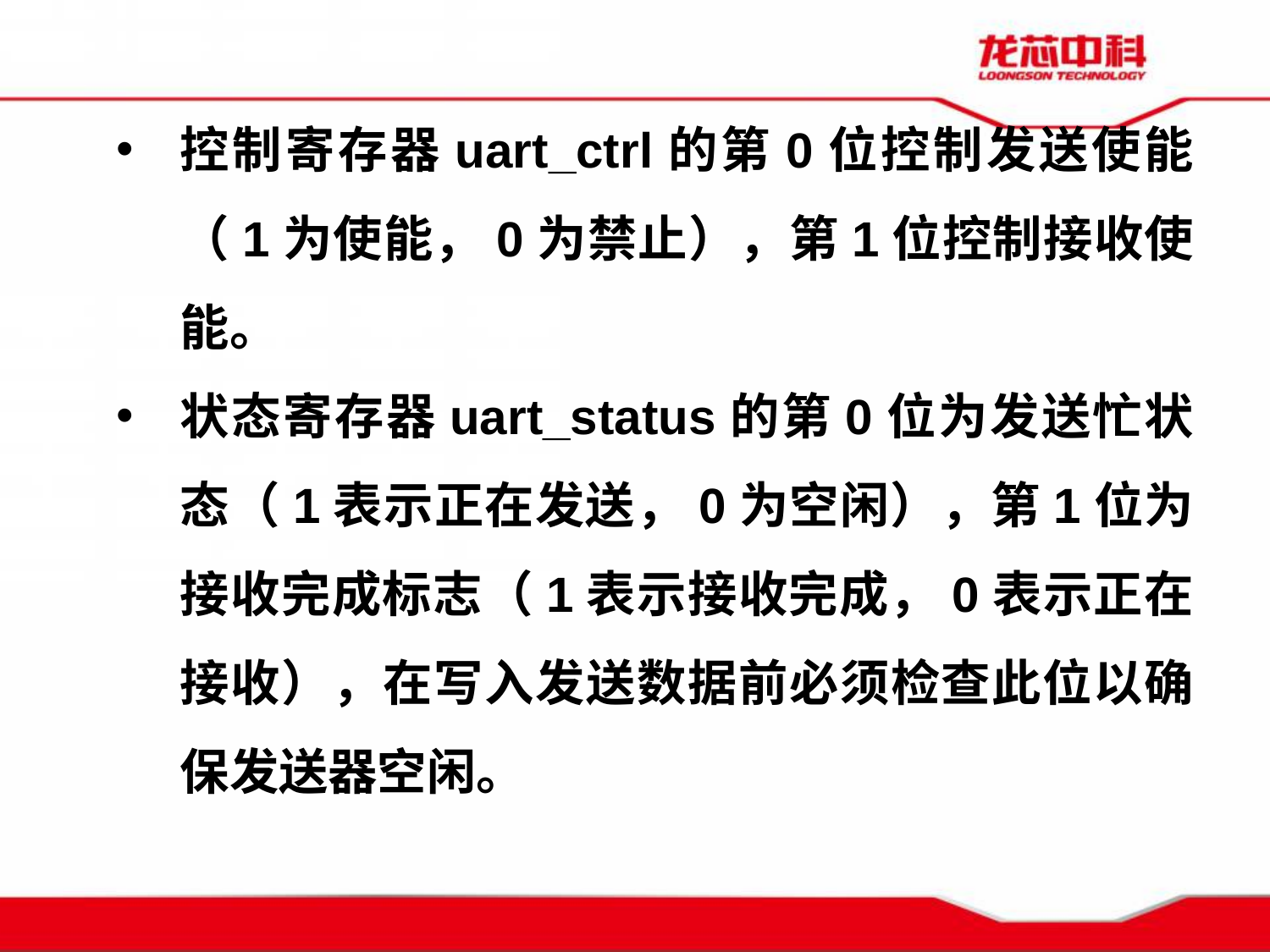

控制寄存器uart_ctrl的第0位控制发送使能（1为使能，0为禁止），第1位控制接收使能。
状态寄存器uart_status的第0位为发送忙状态（1表示正在发送，0为空闲），第1位为接收完成标志（1表示接收完成，0表示正在接收），在写入发送数据前必须检查此位以确保发送器空闲。